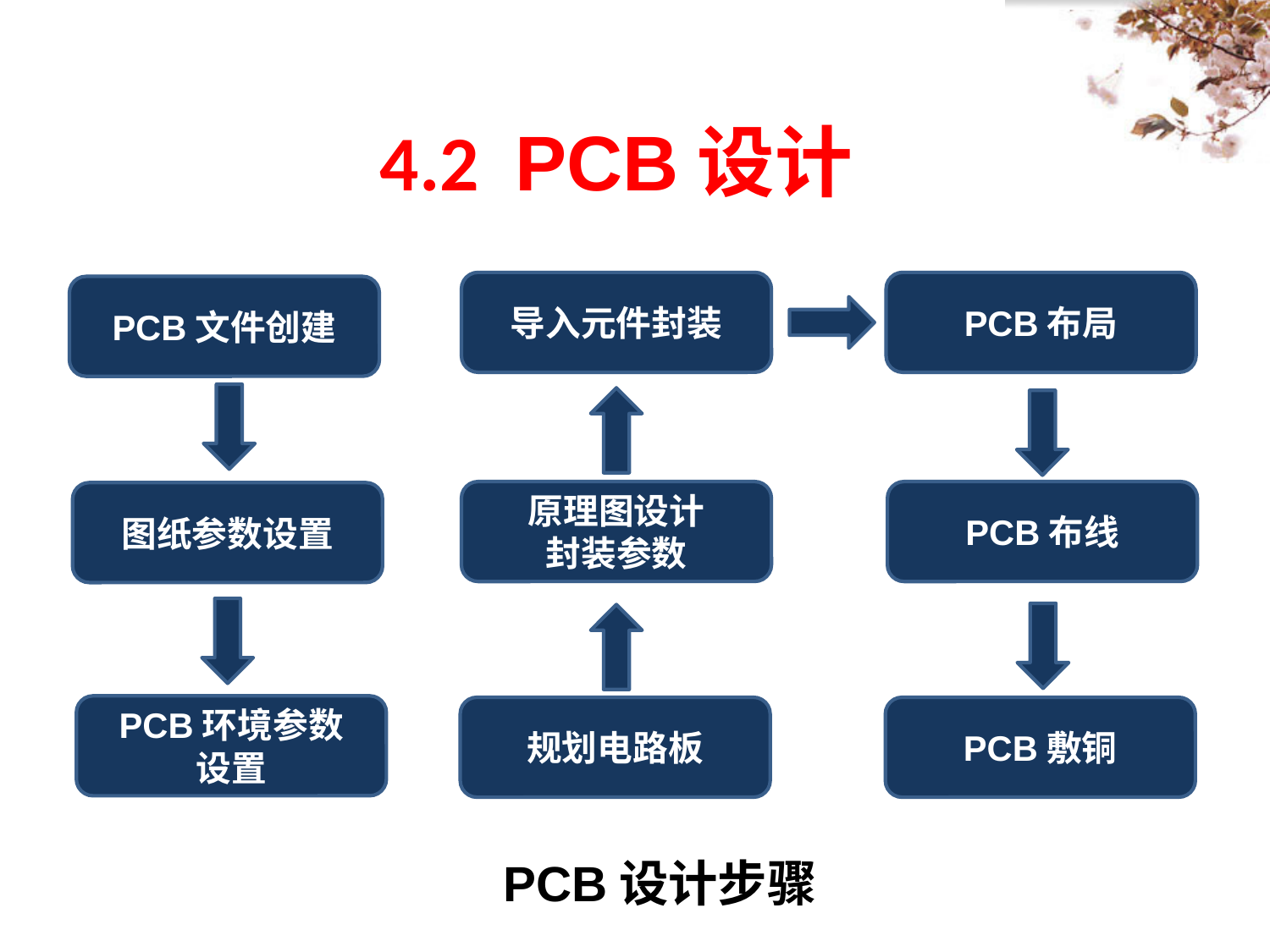

4.2  PCB设计
导入元件封装
PCB布局
PCB文件创建

原理图设计
封装参数
PCB布线
图纸参数设置

PCB环境参数
设置
规划电路板
PCB敷铜
PCB设计步骤